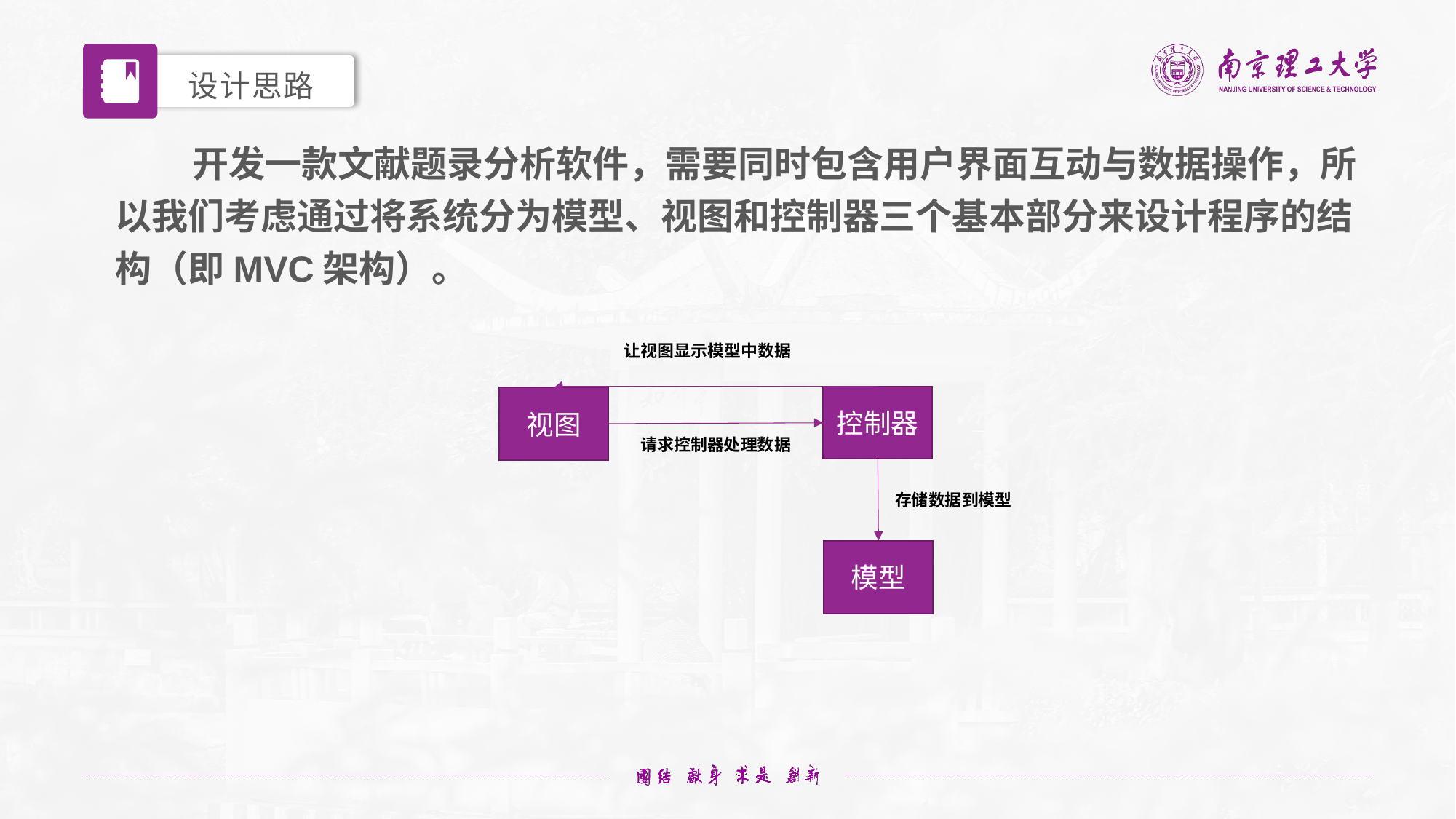

设计思路
开发一款文献题录分析软件，需要同时包含用户界面互动与数据操作，所以我们考虑通过将系统分为模型、视图和控制器三个基本部分来设计程序的结构（即MVC架构）。

让视图显示模型中数据
控制器
视图
请求控制器处理数据
存储数据到模型
模型